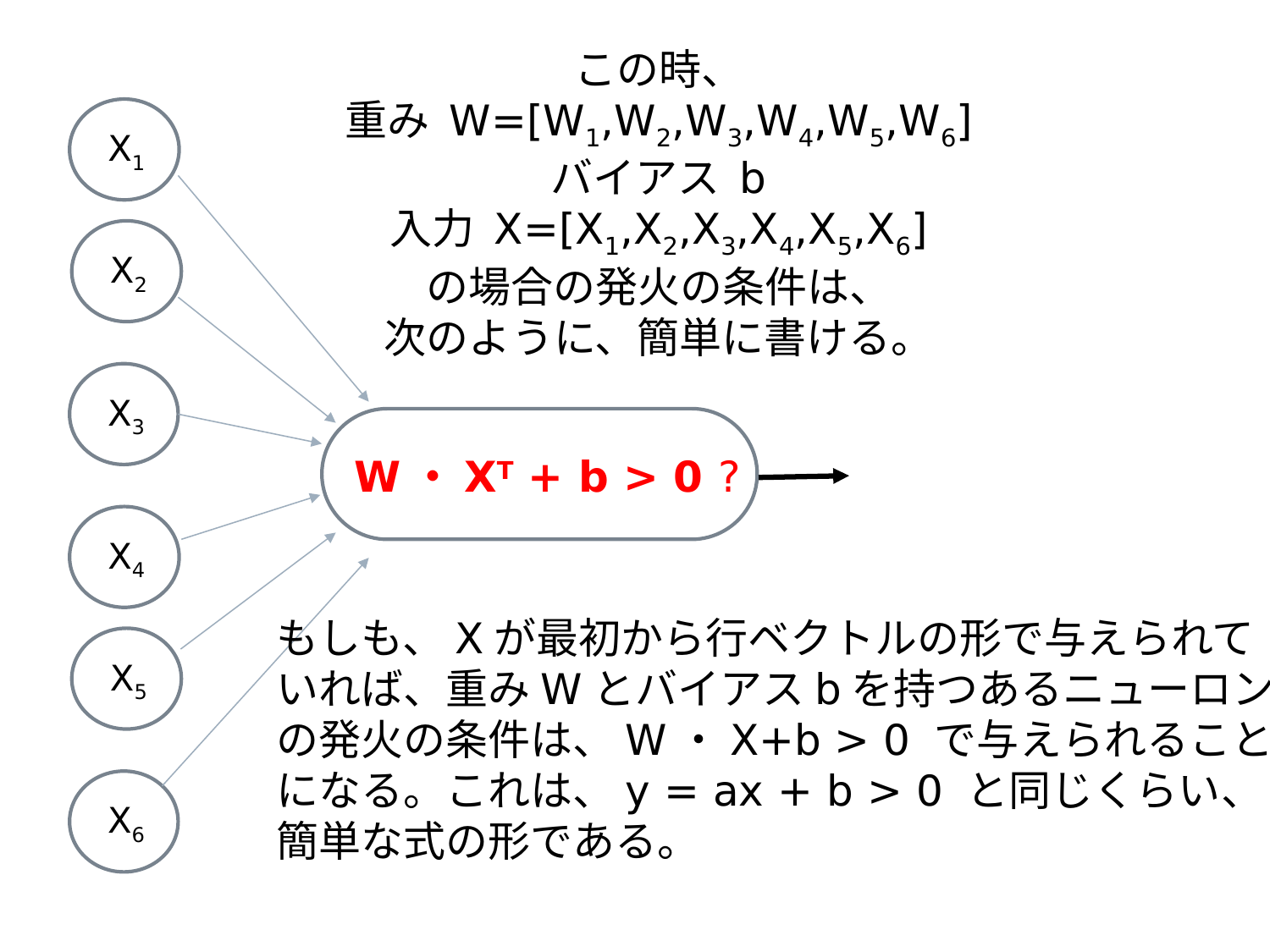

この時、
重み W=[W1,W2,W3,W4,W5,W6]
バイアス b
入力 X=[X1,X2,X3,X4,X5,X6]
の場合の発火の条件は、
次のように、簡単に書ける。

X1

X2

X3

W・XT + b > 0 ?

X4
もしも、Xが最初から行ベクトルの形で与えられて
いれば、重みWとバイアスbを持つあるニューロン
の発火の条件は、W・X+b > 0 で与えられること
になる。これは、y = ax + b > 0 と同じくらい、
簡単な式の形である。

X5

X6